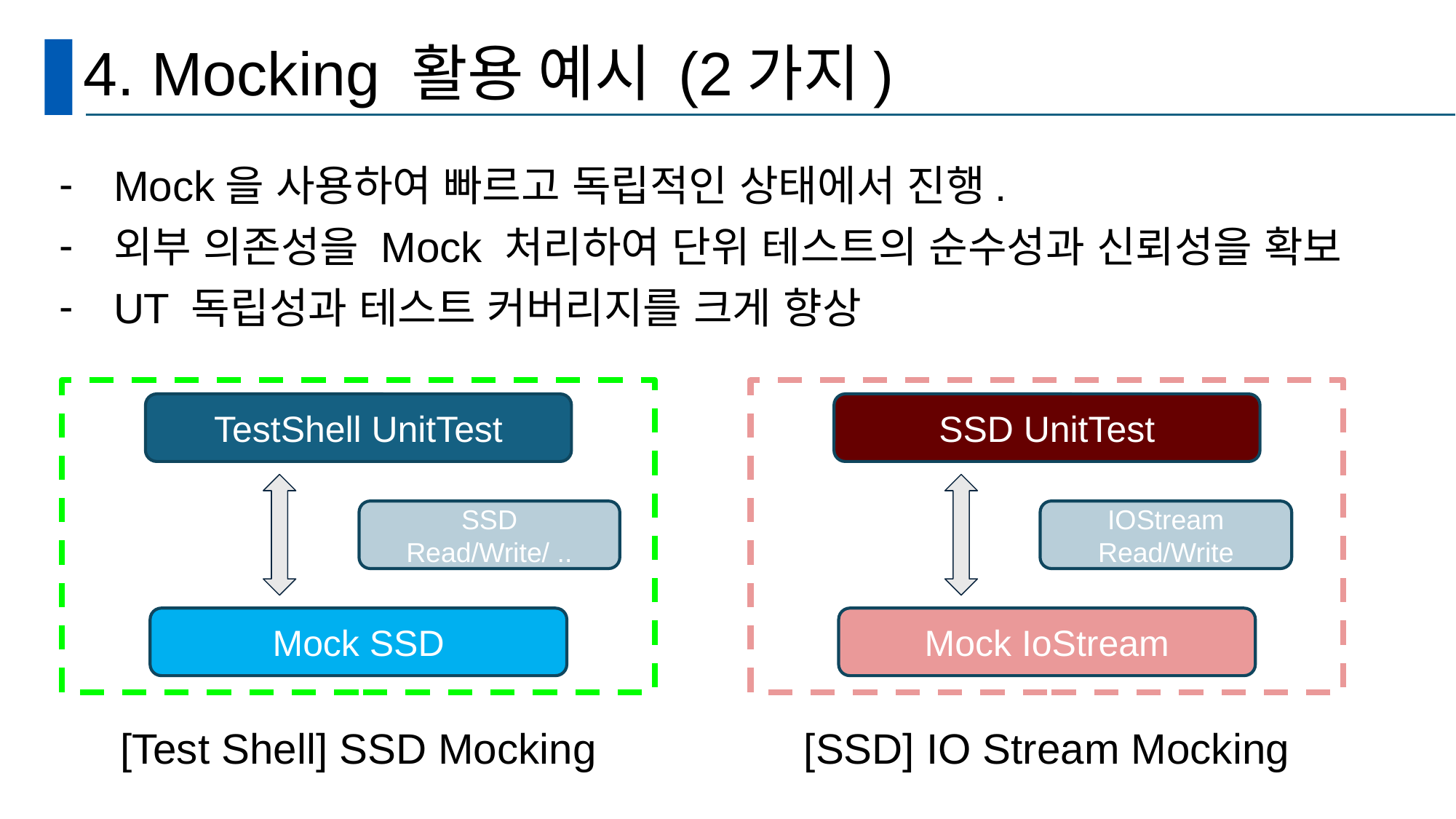

# 4. Mocking 활용 예시 (2가지)
Mock을 사용하여 빠르고 독립적인 상태에서 진행.
외부 의존성을 Mock 처리하여 단위 테스트의 순수성과 신뢰성을 확보
UT 독립성과 테스트 커버리지를 크게 향상

TestShell UnitTest
SSD UnitTest

SSD
Read/Write/ ..
IOStream Read/Write
Mock SSD
Mock IoStream
[Test Shell] SSD Mocking
[SSD] IO Stream Mocking